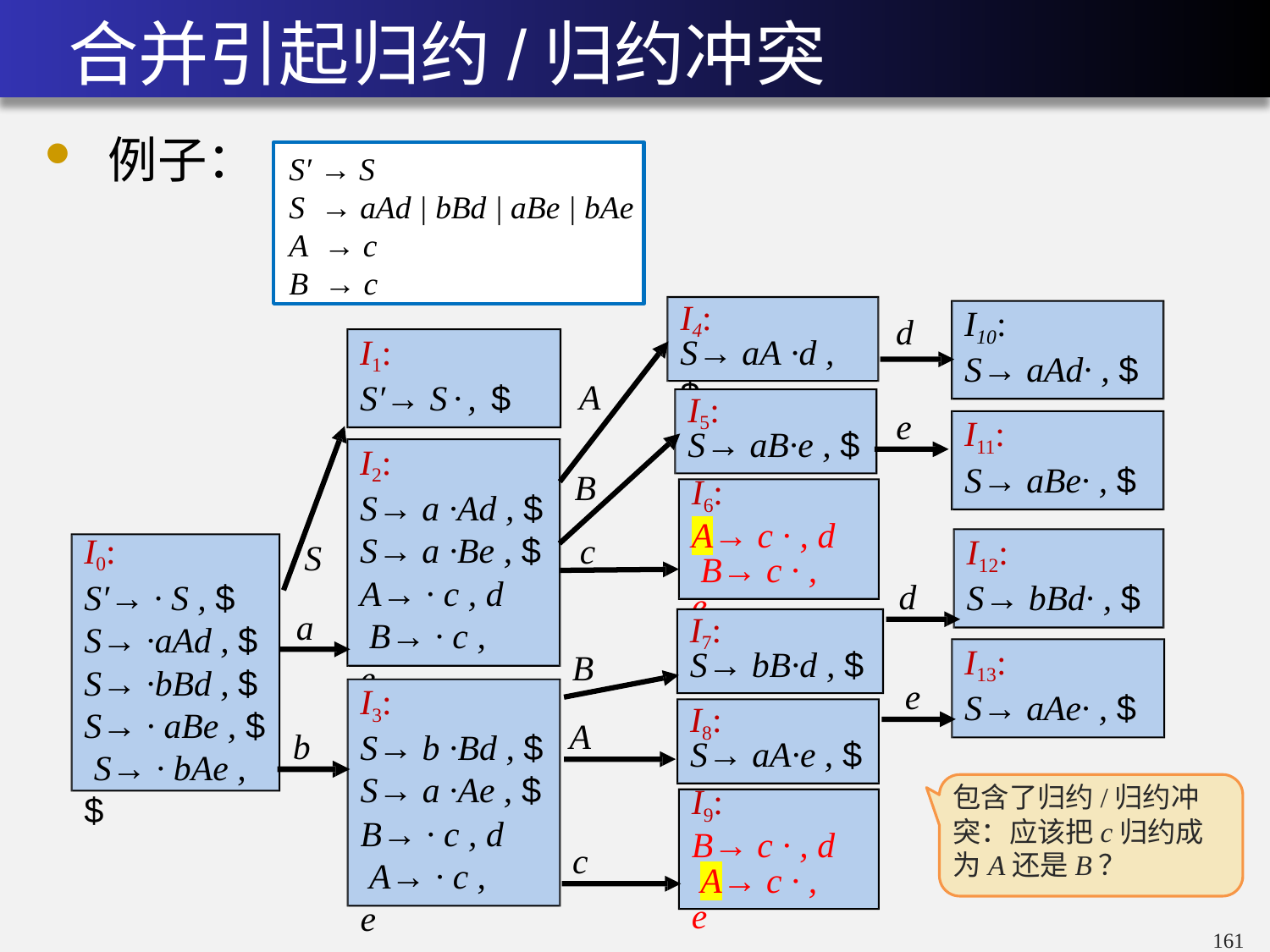

# 合并引起归约/归约冲突
例子：

S′ → S
S  → aAd | bBd | aBe | bAe
A  → c
B  → c
I4:

I10:
S→ aAd· , $
d
S→ aA ·d , $

I1:
S′→ S·, $

A
I5:

e

I11:
S→ aBe· , $
S→ aB·e , $

I2:
S→ a ·Ad , $
S→ a ·Be , $
A→ · c , d  B→ · c , e
B
c
I6:
A→ c · , d  B→ c · , e

I12:
S→ bBd· , $

S
a
I0:
S′→ · S , $  S→ ·aAd , $  S→ ·bBd , $  S→ · aBe , $  S→ · bAe , $

d
I7:

S→ bB·d , $

I13:
S→ aAe· , $
B
A

e
I3:
S→ b ·Bd , $
S→ a ·Ae , $
B→ · c , d  A→ · c , e
I8:

b
S→ aA·e , $

I9:
B→ c · , d  A→ c · , e

c

包含了归约/归约冲突：应该把c归约成为A还是B？
161